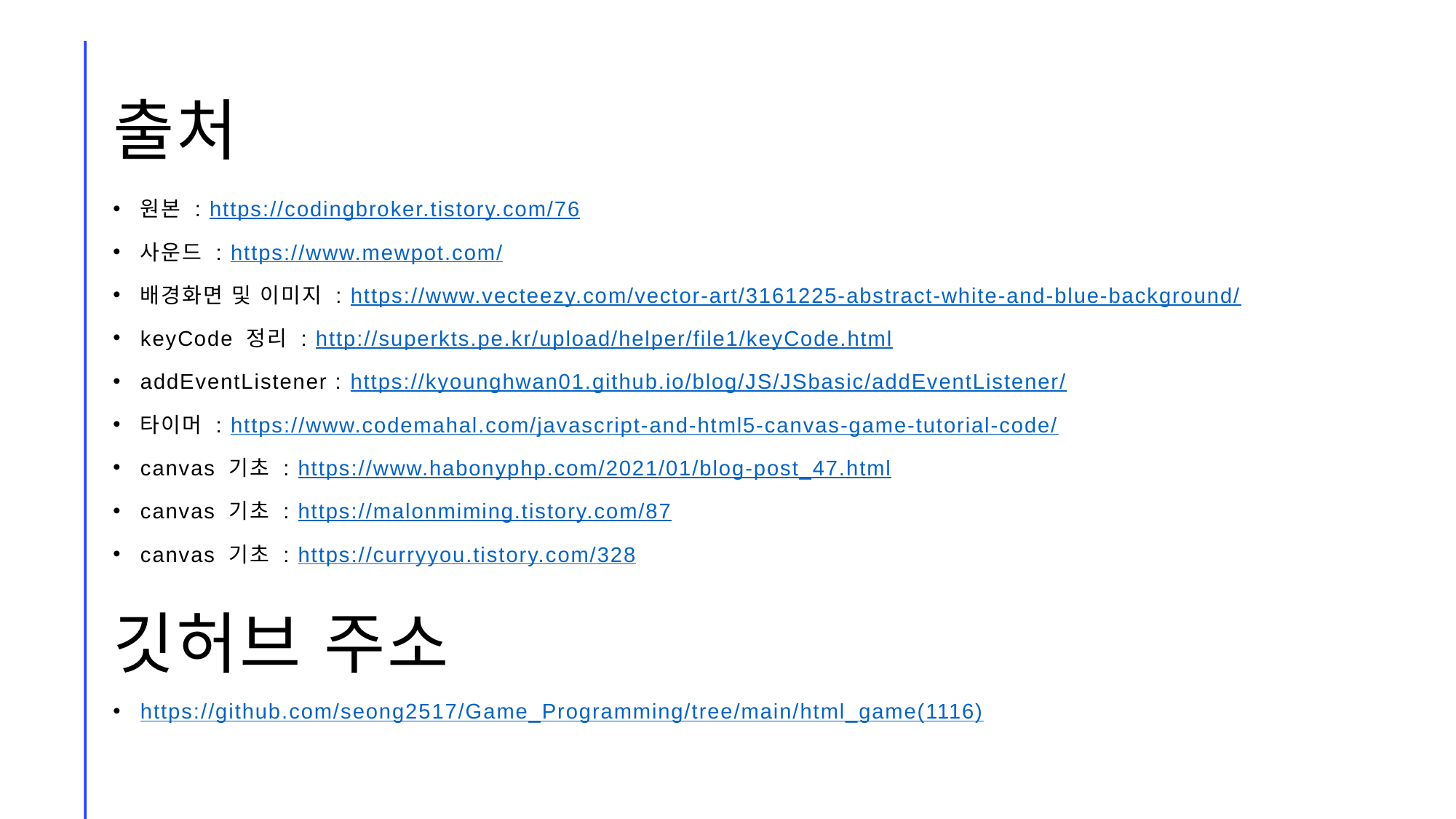

# 출처
원본 : https://codingbroker.tistory.com/76
사운드 : https://www.mewpot.com/
배경화면 및 이미지 : https://www.vecteezy.com/vector-art/3161225-abstract-white-and-blue-background/
keyCode 정리 : http://superkts.pe.kr/upload/helper/file1/keyCode.html
addEventListener : https://kyounghwan01.github.io/blog/JS/JSbasic/addEventListener/
타이머 : https://www.codemahal.com/javascript-and-html5-canvas-game-tutorial-code/
canvas 기초 : https://www.habonyphp.com/2021/01/blog-post_47.html
canvas 기초 : https://malonmiming.tistory.com/87
canvas 기초 : https://curryyou.tistory.com/328

깃허브 주소
https://github.com/seong2517/Game_Programming/tree/main/html_game(1116)